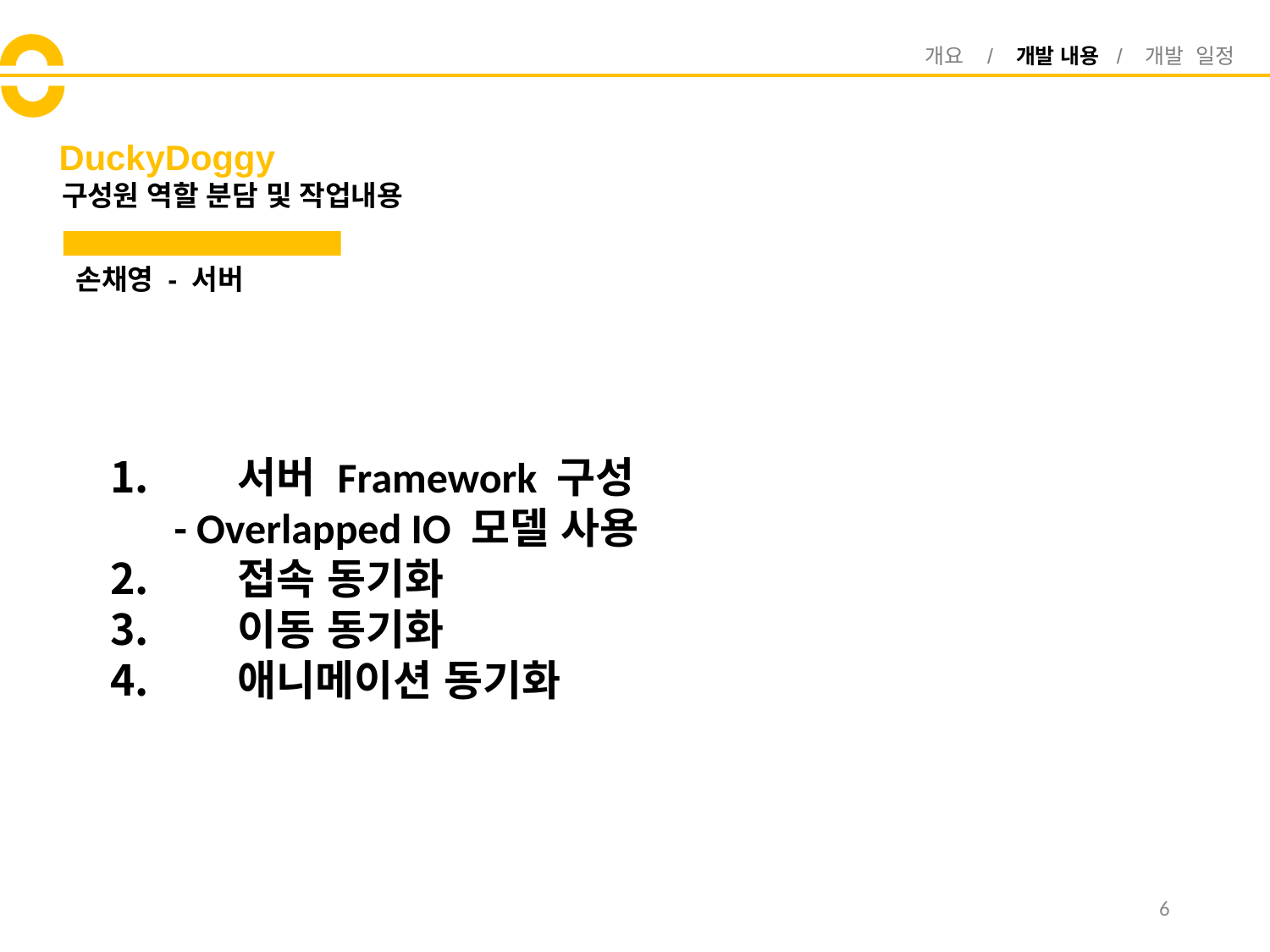

개요   /   개발 내용  /   개발  일정

# DuckyDoggy
구성원 역할 분담 및 작업내용

손채영 - 서버
서버 Framework 구성
- Overlapped IO 모델 사용
접속 동기화
이동 동기화
애니메이션 동기화
6